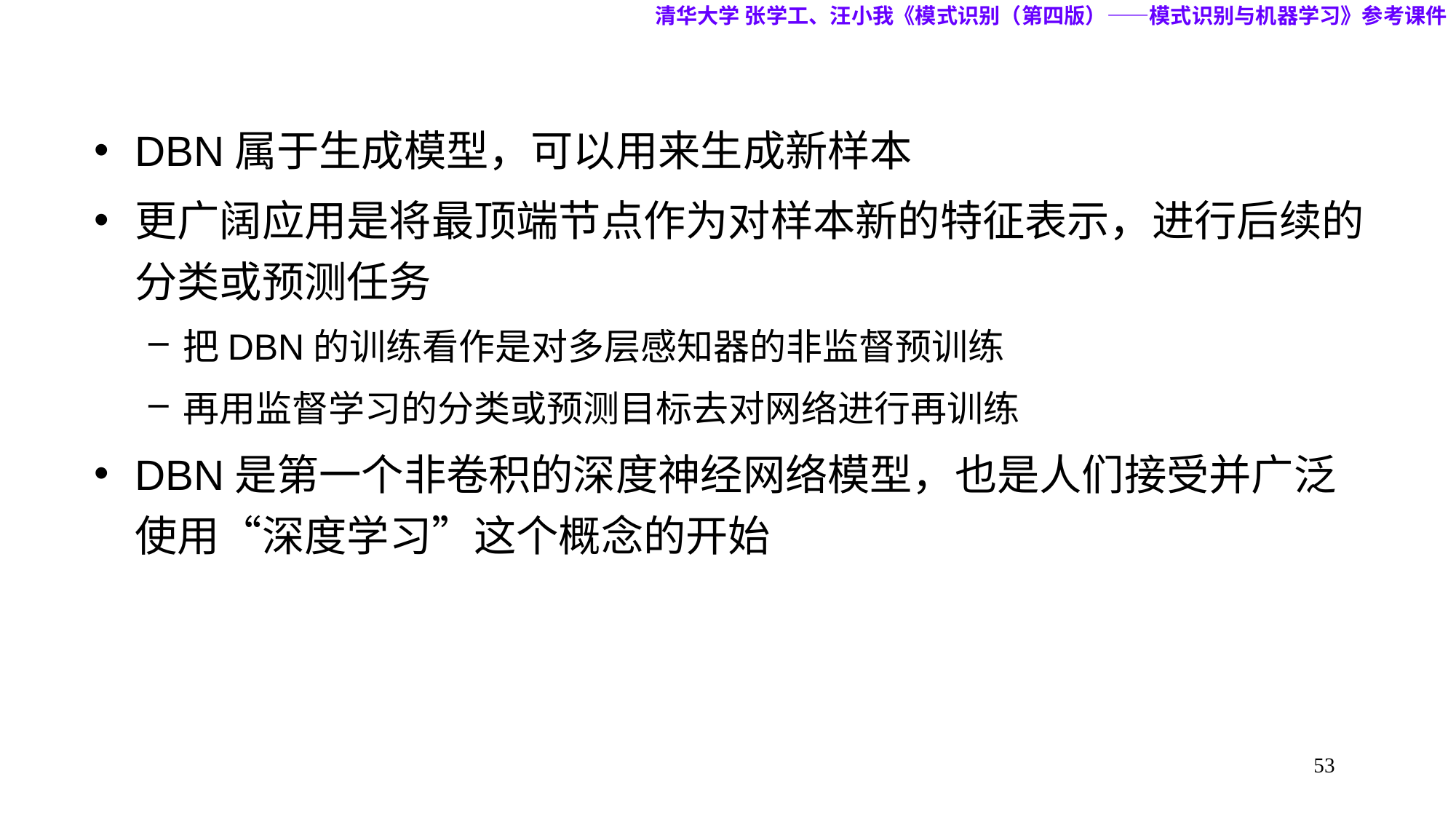

清华大学 张学工、汪小我《模式识别（第四版）——模式识别与机器学习》参考课件
DBN属于生成模型，可以用来生成新样本
更广阔应用是将最顶端节点作为对样本新的特征表示，进行后续的分类或预测任务
把DBN的训练看作是对多层感知器的非监督预训练
再用监督学习的分类或预测目标去对网络进行再训练
DBN是第一个非卷积的深度神经网络模型，也是人们接受并广泛使用“深度学习”这个概念的开始
53